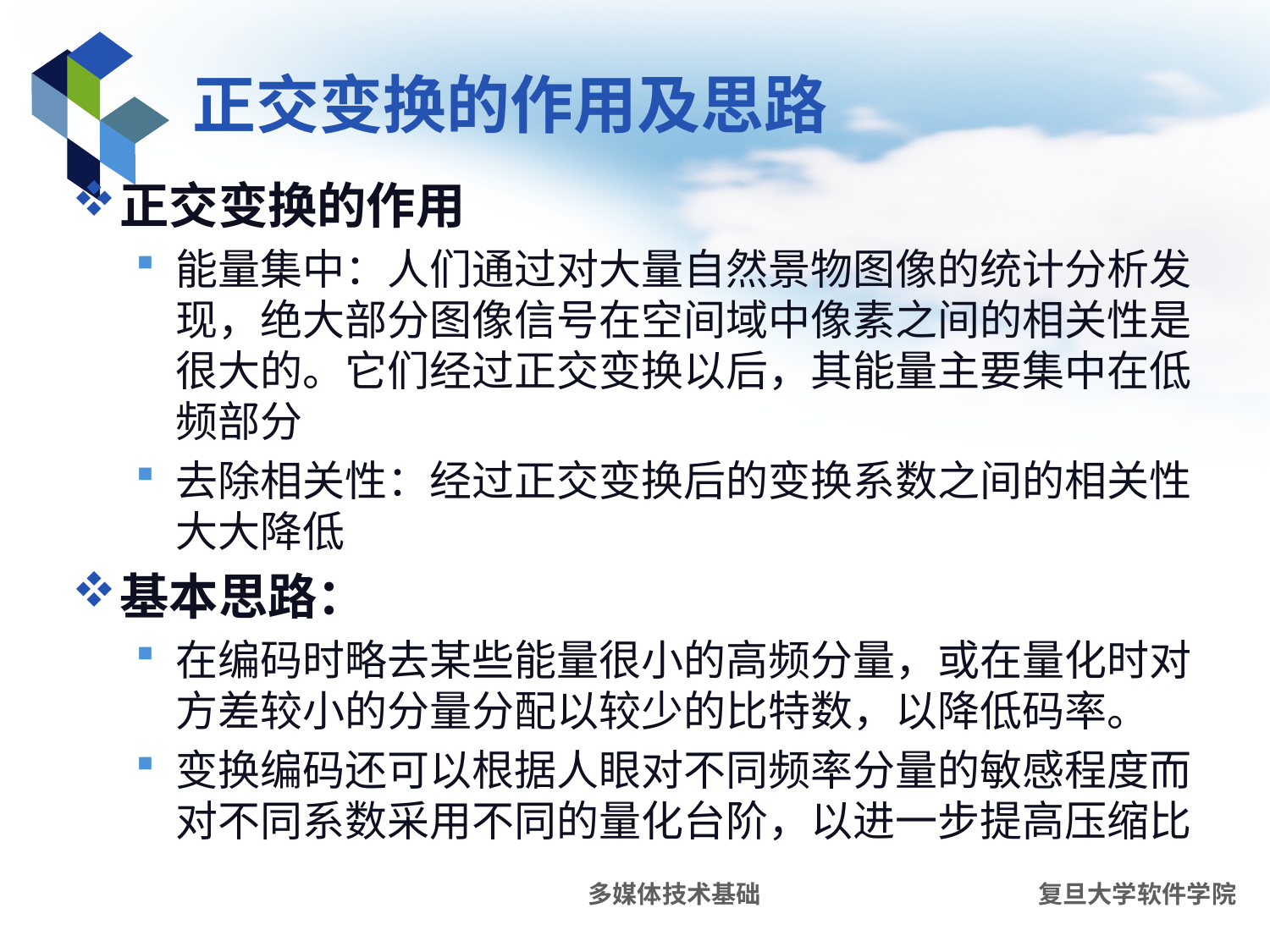

# 正交变换的作用及思路
正交变换的作用
能量集中：人们通过对大量自然景物图像的统计分析发现，绝大部分图像信号在空间域中像素之间的相关性是很大的。它们经过正交变换以后，其能量主要集中在低频部分
去除相关性：经过正交变换后的变换系数之间的相关性大大降低
基本思路：
在编码时略去某些能量很小的高频分量，或在量化时对方差较小的分量分配以较少的比特数，以降低码率。
变换编码还可以根据人眼对不同频率分量的敏感程度而对不同系数采用不同的量化台阶，以进一步提高压缩比
多媒体技术基础